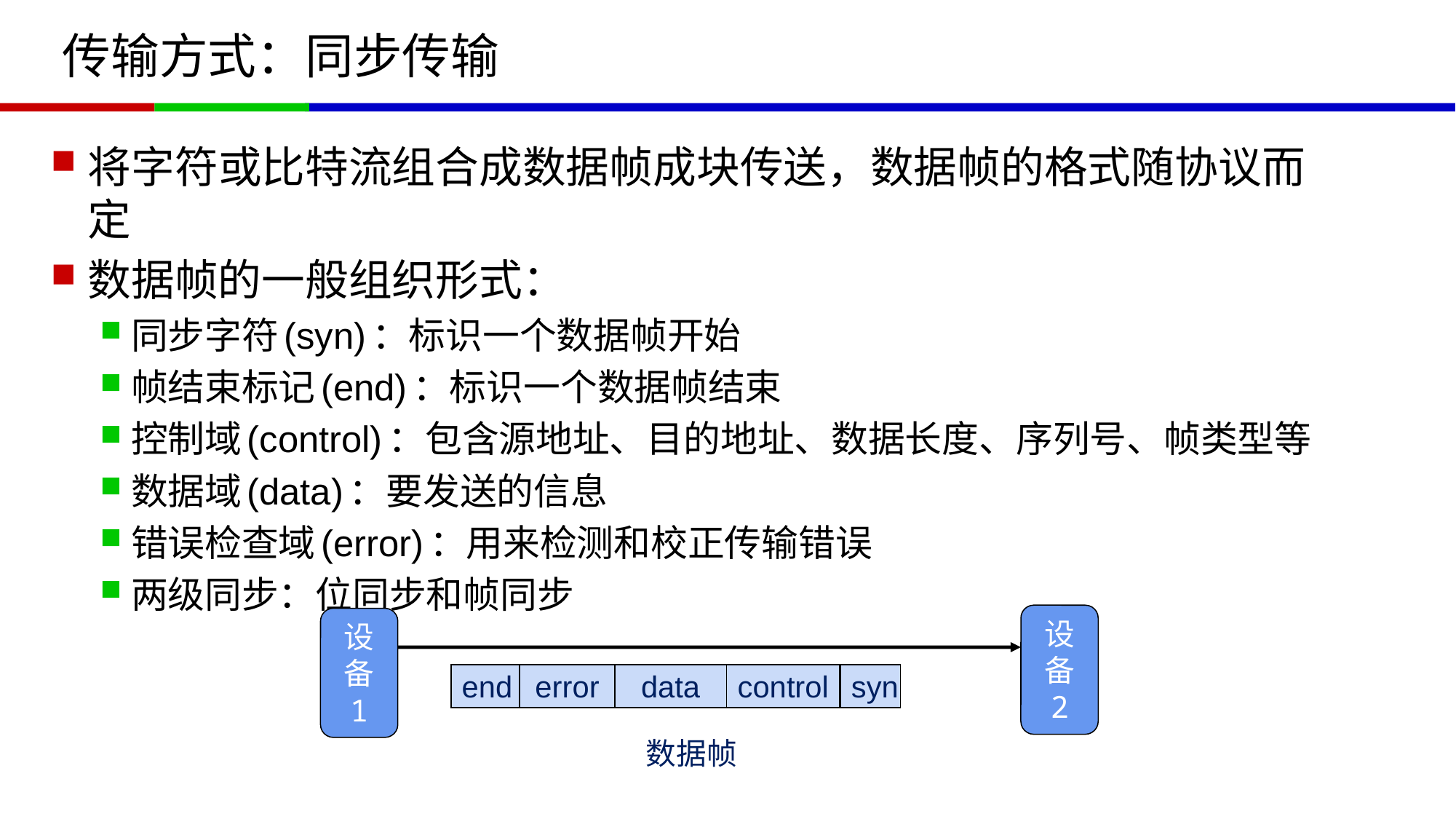

# 传输方式：同步传输
将字符或比特流组合成数据帧成块传送，数据帧的格式随协议而定
数据帧的一般组织形式：
同步字符(syn)：标识一个数据帧开始
帧结束标记(end)：标识一个数据帧结束
控制域(control)：包含源地址、目的地址、数据长度、序列号、帧类型等
数据域(data)：要发送的信息
错误检查域(error)：用来检测和校正传输错误
两级同步：位同步和帧同步
设
备
2
设
备
1

end
error
data
control
syn
数据帧
33